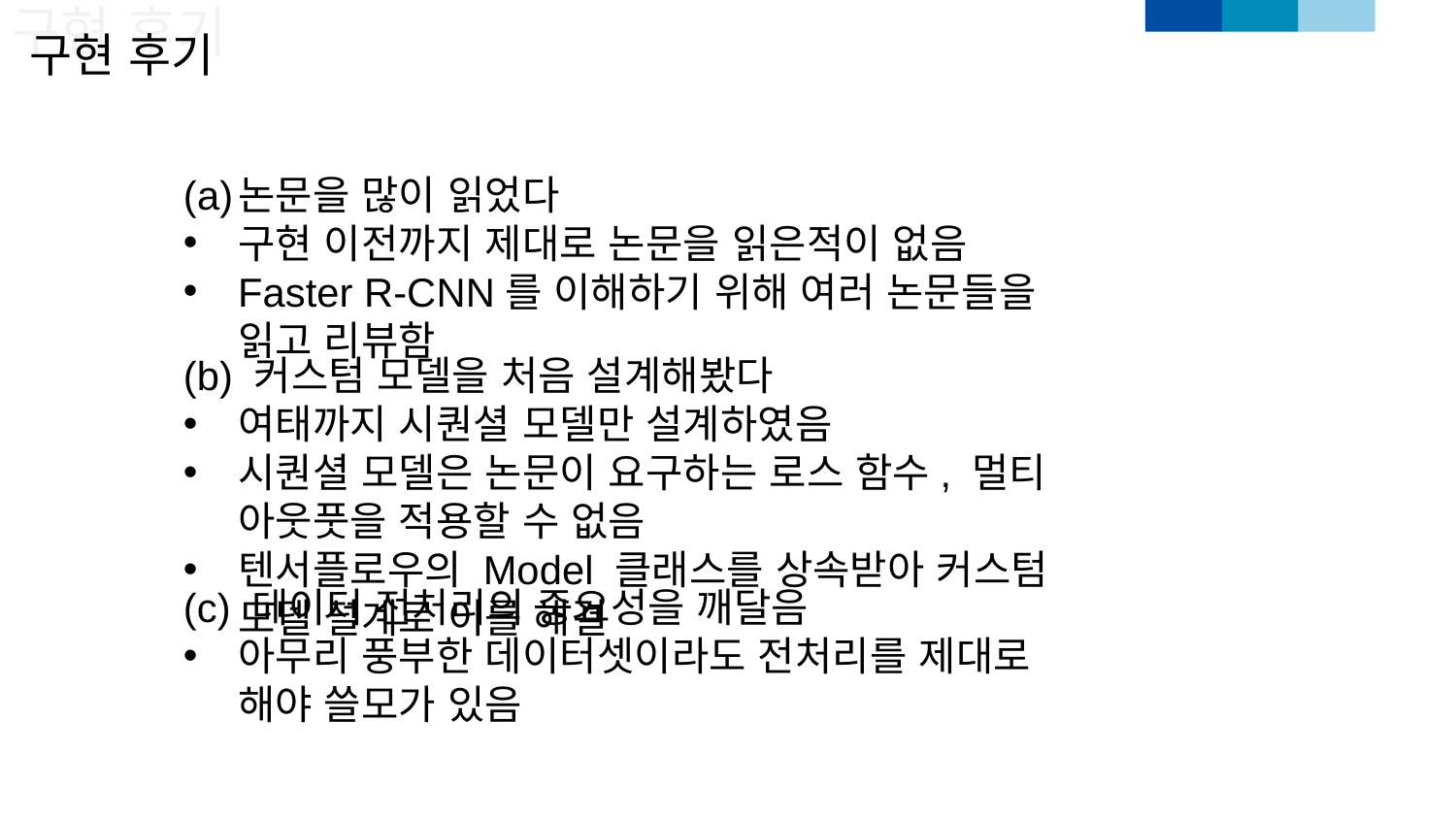

구현 후기

구현 후기
논문을 많이 읽었다
구현 이전까지 제대로 논문을 읽은적이 없음
Faster R-CNN를 이해하기 위해 여러 논문들을 읽고 리뷰함
(b) 커스텀 모델을 처음 설계해봤다
여태까지 시퀀셜 모델만 설계하였음
시퀀셜 모델은 논문이 요구하는 로스 함수, 멀티 아웃풋을 적용할 수 없음
텐서플로우의 Model 클래스를 상속받아 커스텀 모델 설계로 이를 해결

(c) 데이터 전처리의 중요성을 깨달음
아무리 풍부한 데이터셋이라도 전처리를 제대로 해야 쓸모가 있음